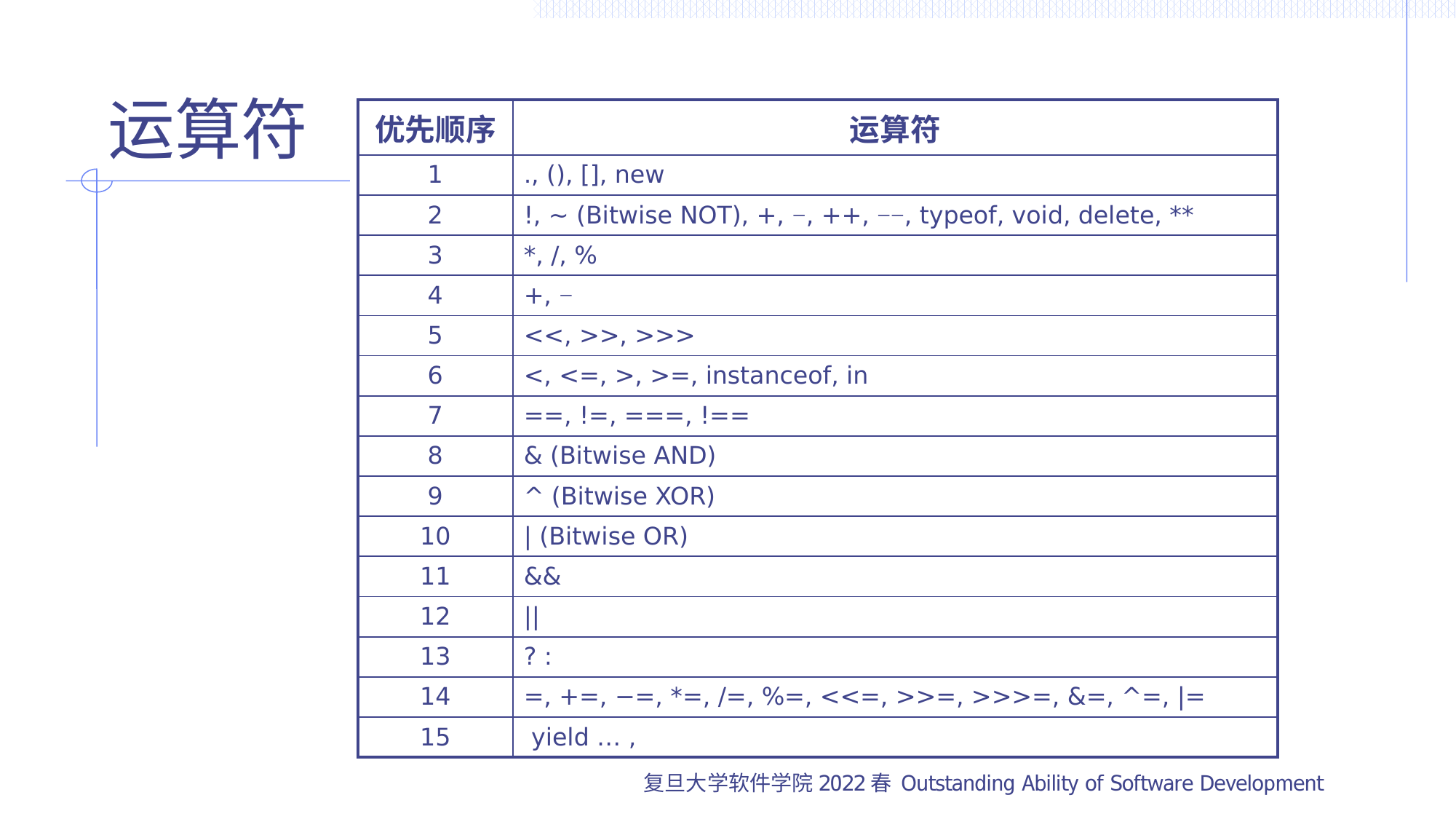

# 运算符
| 优先顺序 | 运算符 |
| --- | --- |
| 1 | ., (), [], new |
| 2 | !, ~ (Bitwise NOT), +, −, ++, −−, typeof, void, delete, \*\* |
| 3 | \*, /, % |
| 4 | +, − |
| 5 | <<, >>, >>> |
| 6 | <, <=, >, >=, instanceof, in |
| 7 | ==, !=, ===, !== |
| 8 | & (Bitwise AND) |
| 9 | ^ (Bitwise XOR) |
| 10 | | (Bitwise OR) |
| 11 | && |
| 12 | || |
| 13 | ? : |
| 14 | =, +=, −=, \*=, /=, %=, <<=, >>=, >>>=, &=, ^=, |= |
| 15 | yield … , |